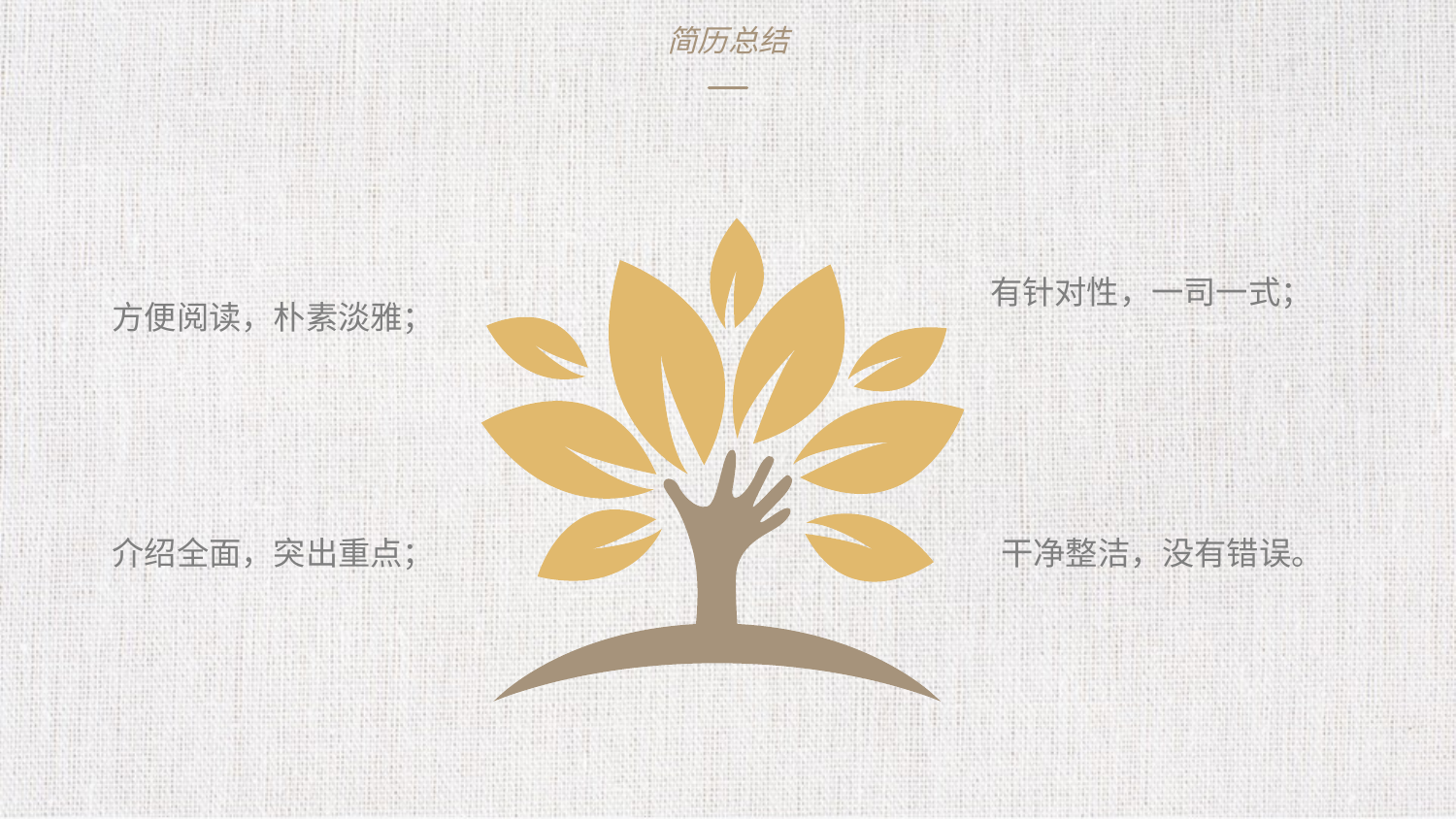

简历总结

有针对性，一司一式；
方便阅读，朴素淡雅；
介绍全面，突出重点；

干净整洁，没有错误。